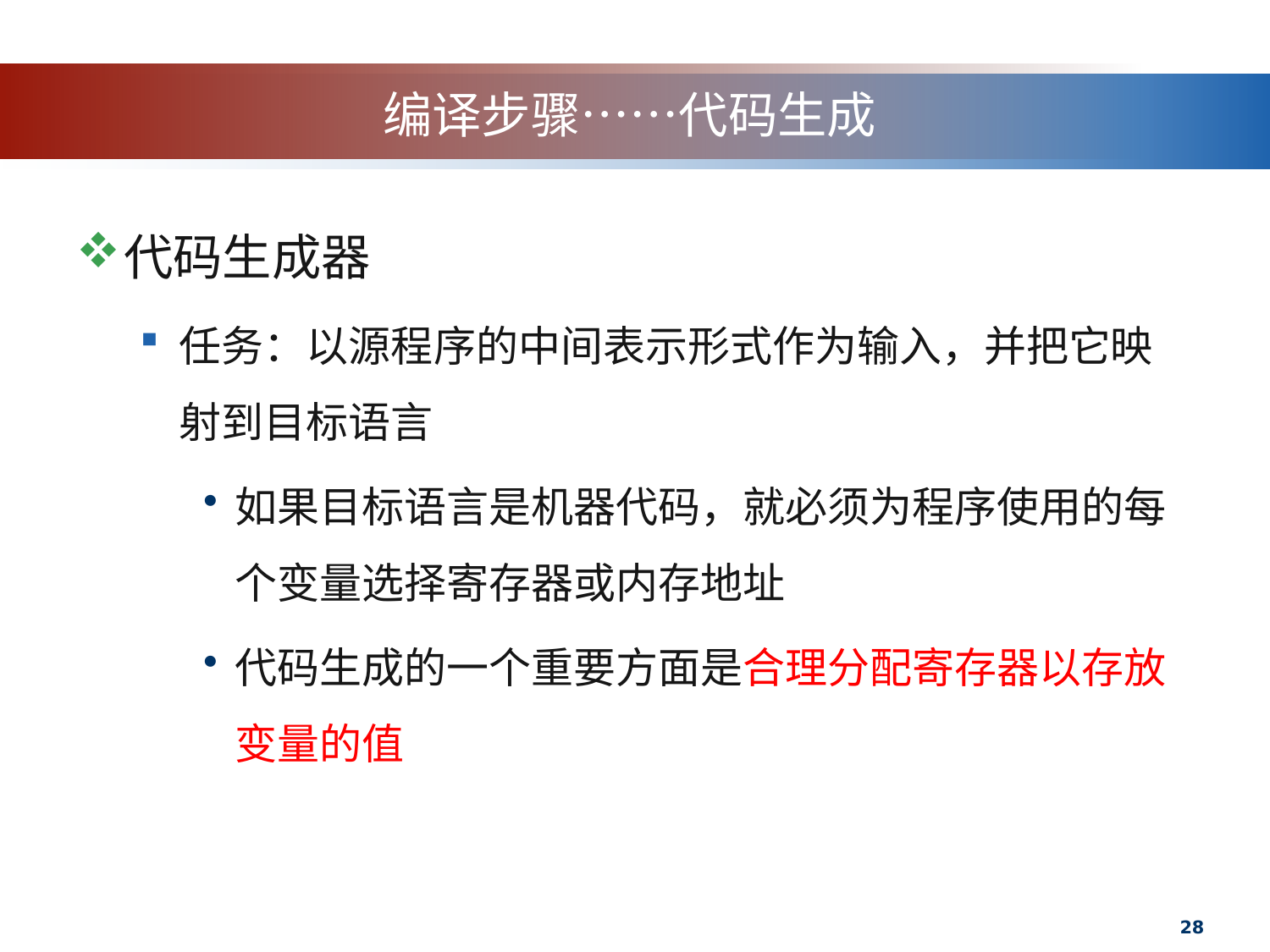

# 编译步骤……代码生成
代码生成器
任务：以源程序的中间表示形式作为输入，并把它映射到目标语言
如果目标语言是机器代码，就必须为程序使用的每个变量选择寄存器或内存地址
代码生成的一个重要方面是合理分配寄存器以存放变量的值
28